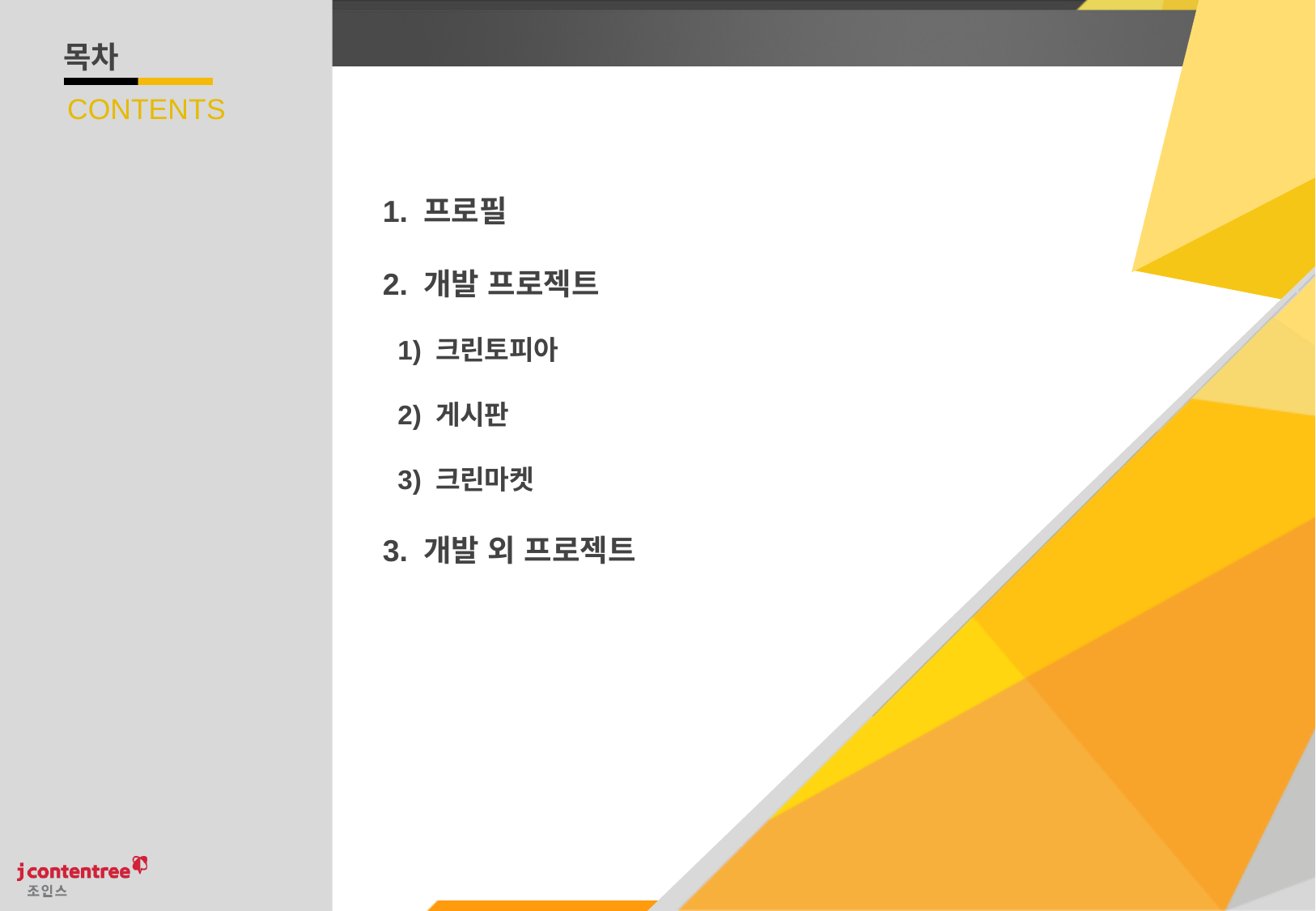

목차
CONTENTS
1. 프로필
2. 개발 프로젝트
  1) 크린토피아
  2) 게시판
  3) 크린마켓
3. 개발 외 프로젝트